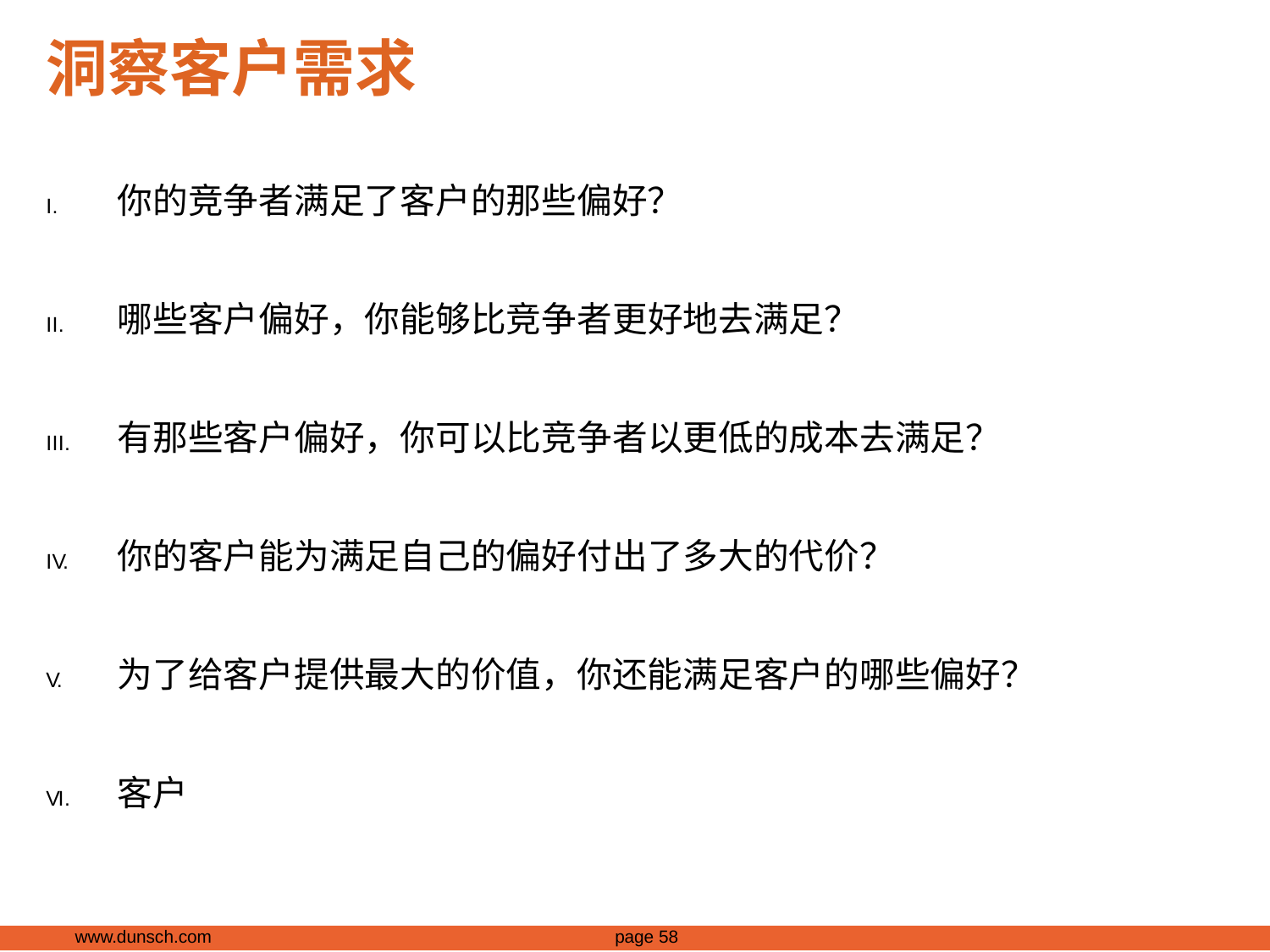

# 洞察客户需求
你的竞争者满足了客户的那些偏好？

哪些客户偏好，你能够比竞争者更好地去满足？

有那些客户偏好，你可以比竞争者以更低的成本去满足？

你的客户能为满足自己的偏好付出了多大的代价？

为了给客户提供最大的价值，你还能满足客户的哪些偏好？

客户